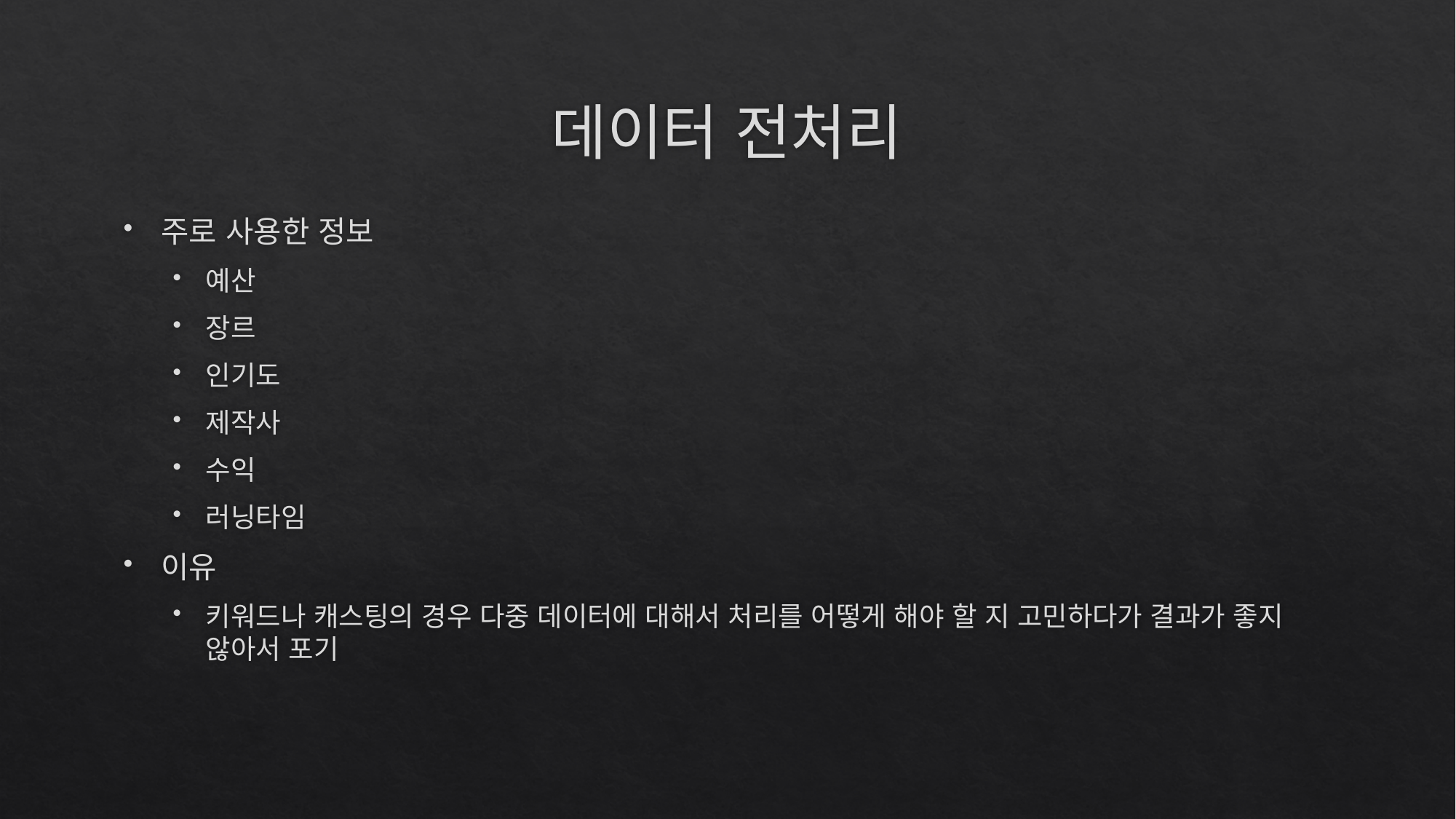

# 데이터 전처리
주로 사용한 정보
예산
장르
인기도
제작사
수익
러닝타임
이유
키워드나 캐스팅의 경우 다중 데이터에 대해서 처리를 어떻게 해야 할 지 고민하다가 결과가 좋지 않아서 포기